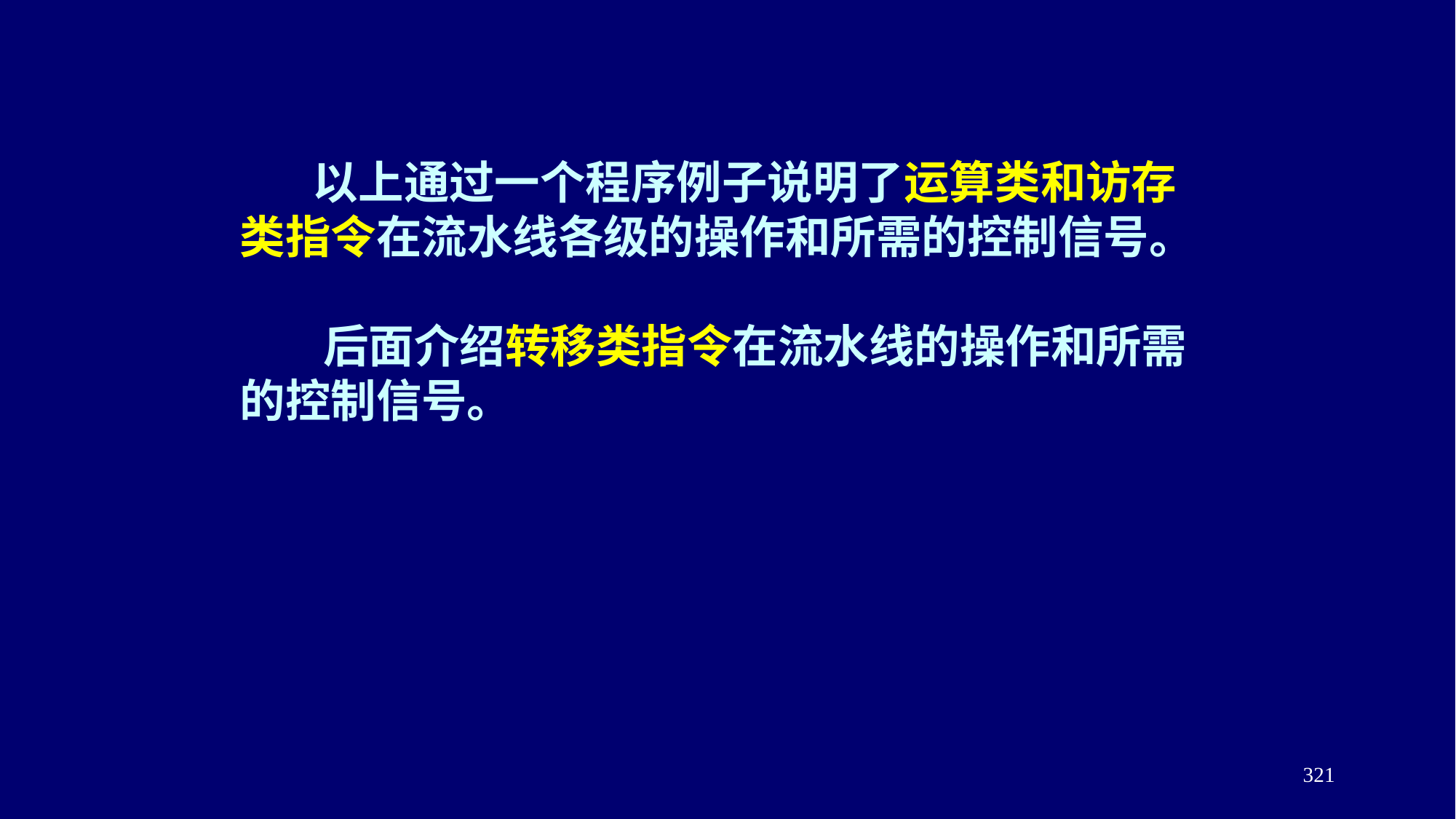

以上通过一个程序例子说明了运算类和访存类指令在流水线各级的操作和所需的控制信号。

       后面介绍转移类指令在流水线的操作和所需的控制信号。

321